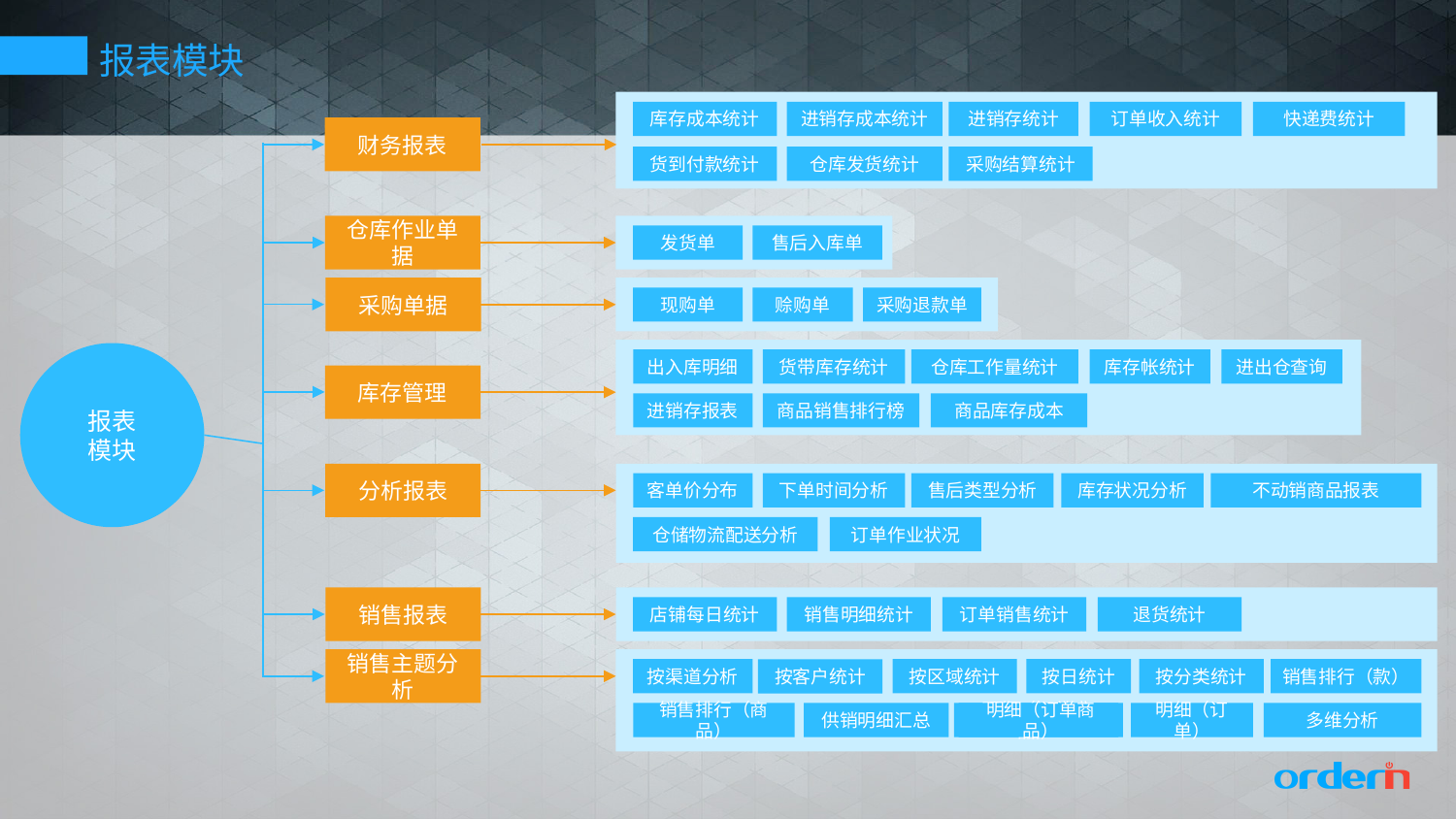

报表模块

库存成本统计
进销存成本统计
进销存统计
订单收入统计
快递费统计
财务报表
货到付款统计
仓库发货统计
采购结算统计
仓库作业单据

发货单
售后入库单
采购单据

现购单
赊购单
采购退款单

报表
模块
出入库明细
货带库存统计
仓库工作量统计
库存帐统计
进出仓查询
库存管理
进销存报表
商品销售排行榜
商品库存成本
分析报表

客单价分布
下单时间分析
售后类型分析
库存状况分析
不动销商品报表
仓储物流配送分析
订单作业状况
销售报表

店铺每日统计
销售明细统计
订单销售统计
退货统计

销售主题分析
按渠道分析
按区域统计
按日统计
按分类统计
销售排行（款）
按客户统计
销售排行（商品）
供销明细汇总
明细（订单商品）
明细（订单商品）
明细（订单）
多维分析